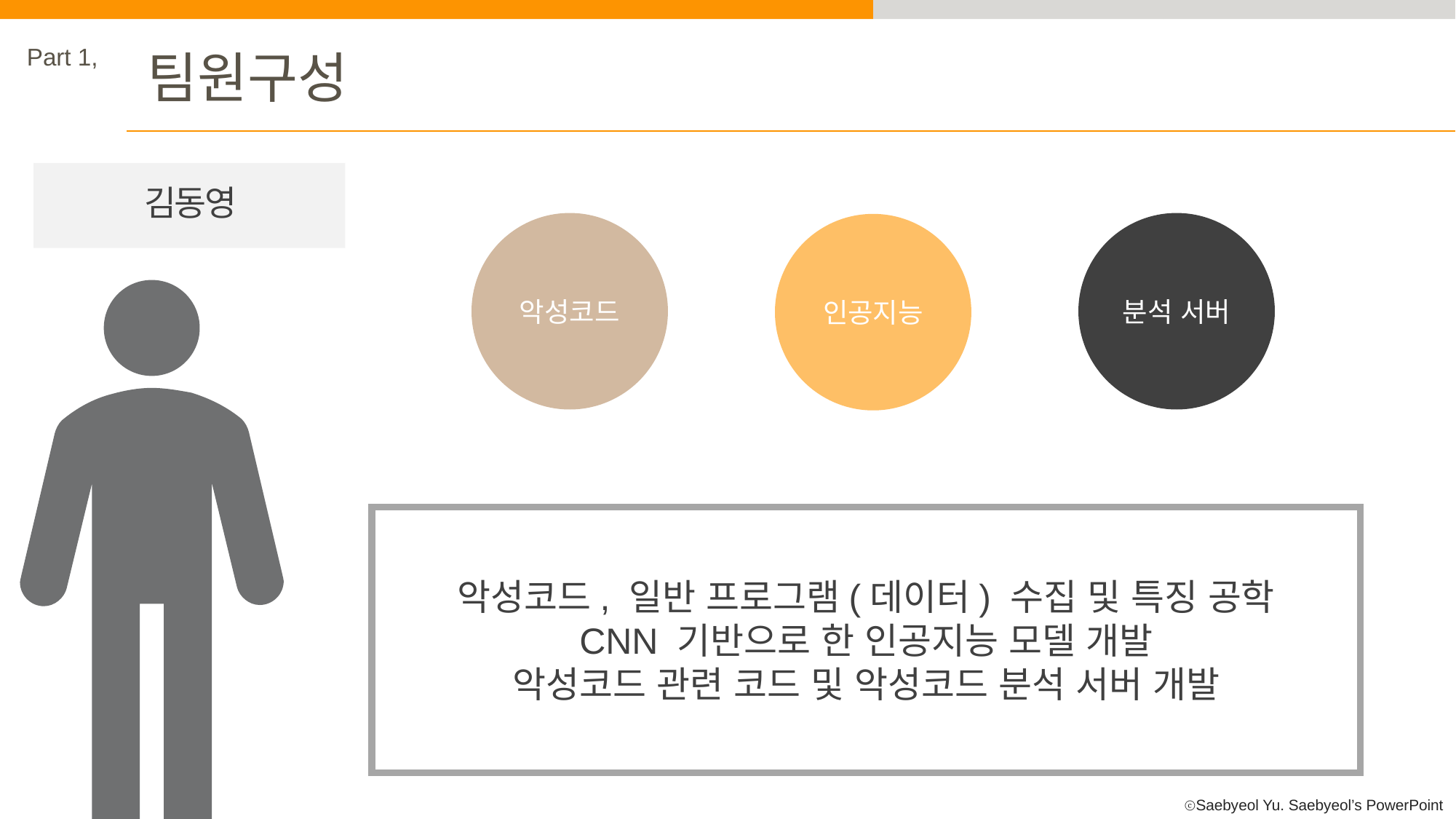

Part 1,
팀원구성

김동영
악성코드
분석 서버
인공지능

악성코드, 일반 프로그램(데이터) 수집 및 특징 공학
CNN 기반으로 한 인공지능 모델 개발
악성코드 관련 코드 및 악성코드 분석 서버 개발